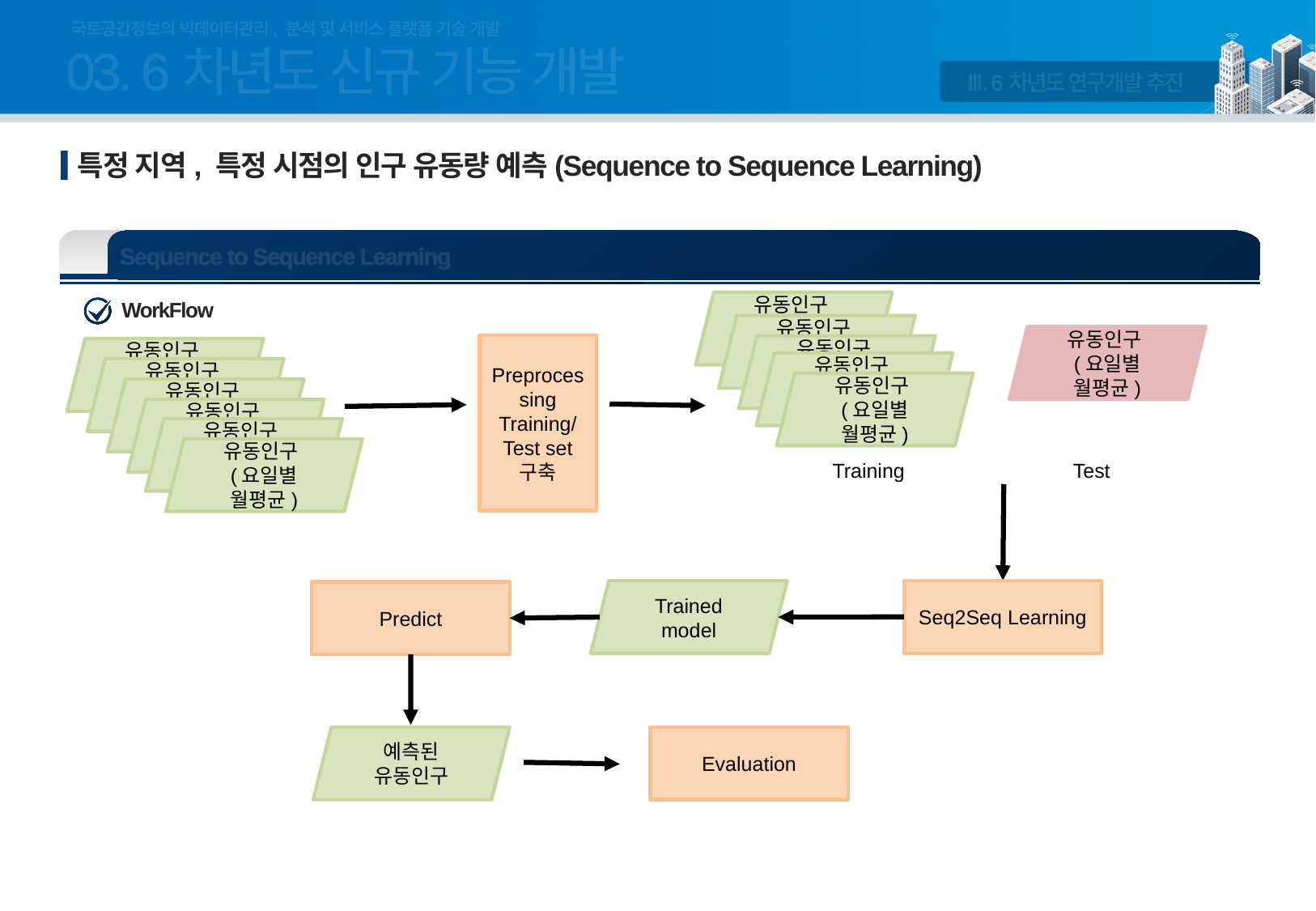

국토공간정보의 빅데이터관리, 분석 및 서비스 플랫폼 기술 개발
03. 6차년도 신규 기능 개발
Ⅲ. 6차년도 연구개발 추진
특정 지역, 특정 시점의 인구 유동량 예측(Sequence to Sequence Learning)

Sequence to Sequence Learning

유동인구
(요일별 월평균)
WorkFlow

유동인구
(요일별 월평균)
유동인구
(요일별 월평균)
Preprocessing
Training/Test set 구축
유동인구
(요일별 월평균)
유동인구
(요일별 월평균)
유동인구
(요일별 월평균)
유동인구
(요일별 월평균)
유동인구
(요일별 월평균)
유동인구
(요일별 월평균)
유동인구
(요일별 월평균)
유동인구
(요일별 월평균)
유동인구
(요일별 월평균)
Training
Test
Seq2Seq Learning
Trained model
Predict
예측된
유동인구
Evaluation